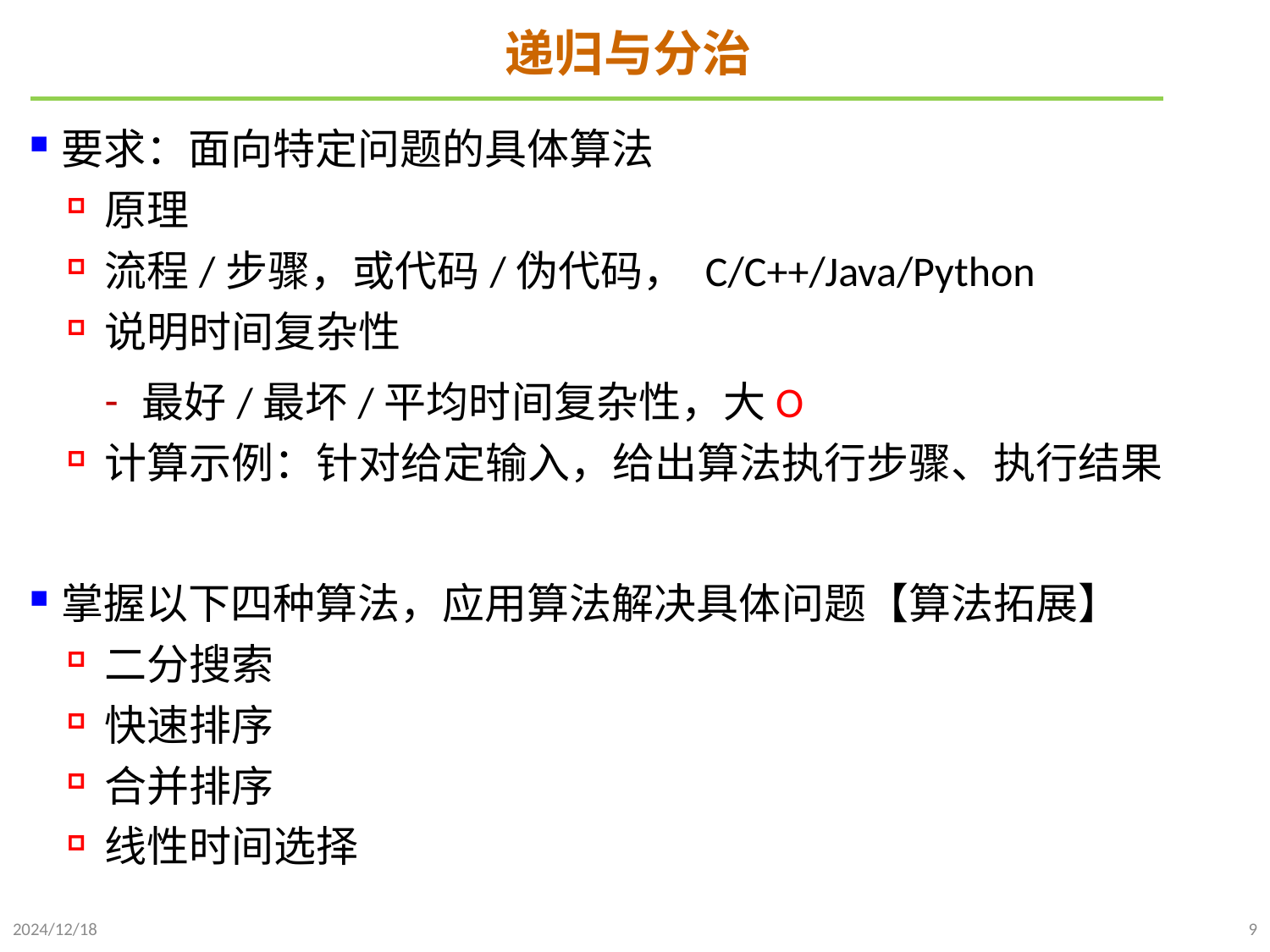

# 递归与分治
要求：面向特定问题的具体算法
原理
流程/步骤，或代码/伪代码， C/C++/Java/Python
说明时间复杂性
最好/最坏/平均时间复杂性，大O
计算示例：针对给定输入，给出算法执行步骤、执行结果

掌握以下四种算法，应用算法解决具体问题【算法拓展】
二分搜索
快速排序
合并排序
线性时间选择

2024/12/18
9